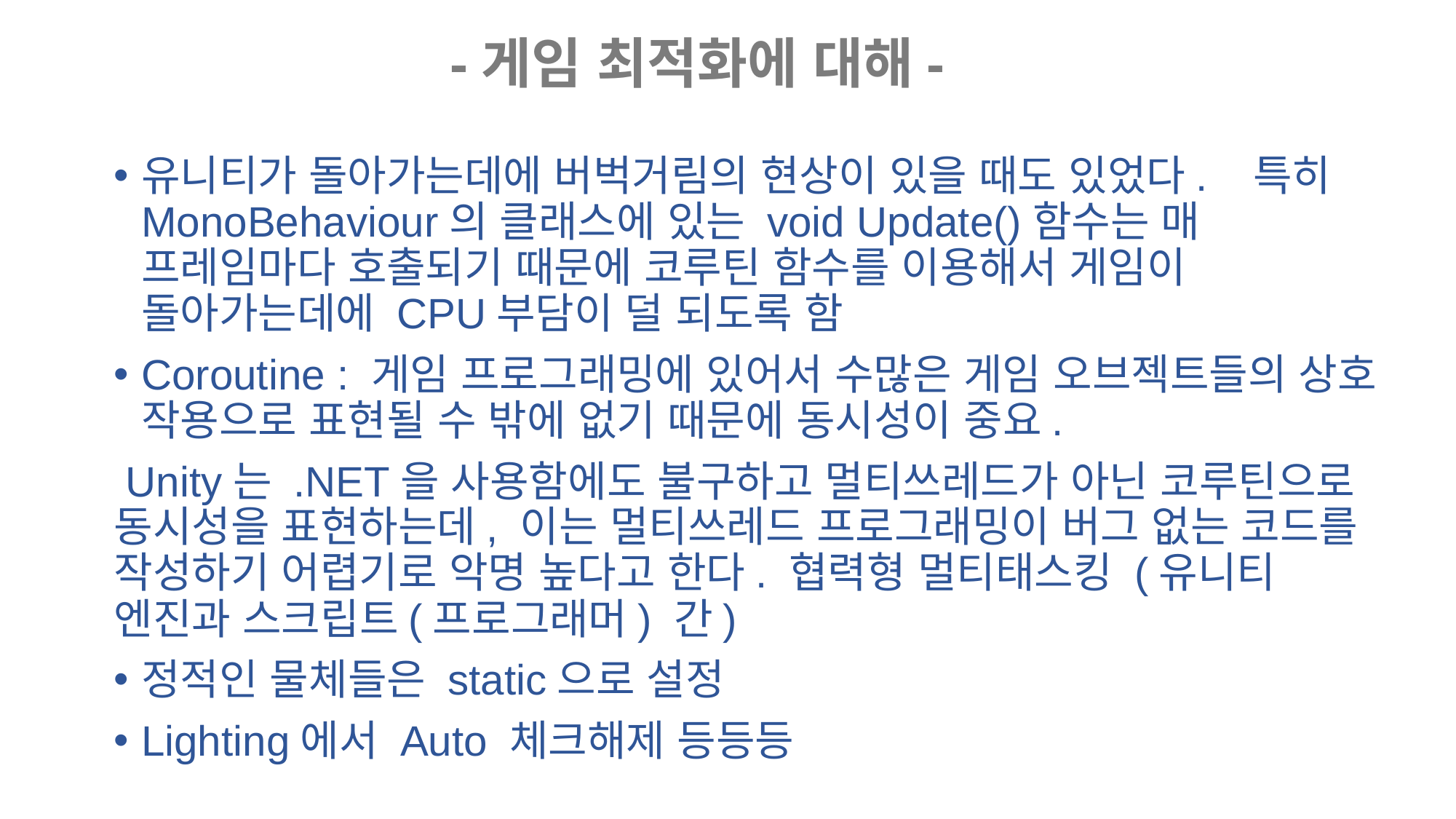

-게임 최적화에 대해-

유니티가 돌아가는데에 버벅거림의 현상이 있을 때도 있었다.   특히 MonoBehaviour의 클래스에 있는 void Update()함수는 매 프레임마다 호출되기 때문에 코루틴 함수를 이용해서 게임이 돌아가는데에 CPU부담이 덜 되도록 함
Coroutine : 게임 프로그래밍에 있어서 수많은 게임 오브젝트들의 상호 작용으로 표현될 수 밖에 없기 때문에 동시성이 중요.
 Unity는 .NET을 사용함에도 불구하고 멀티쓰레드가 아닌 코루틴으로 동시성을 표현하는데, 이는 멀티쓰레드 프로그래밍이 버그 없는 코드를 작성하기 어렵기로 악명 높다고 한다. 협력형 멀티태스킹 (유니티 엔진과 스크립트(프로그래머) 간)
정적인 물체들은 static으로 설정
Lighting에서 Auto 체크해제 등등등